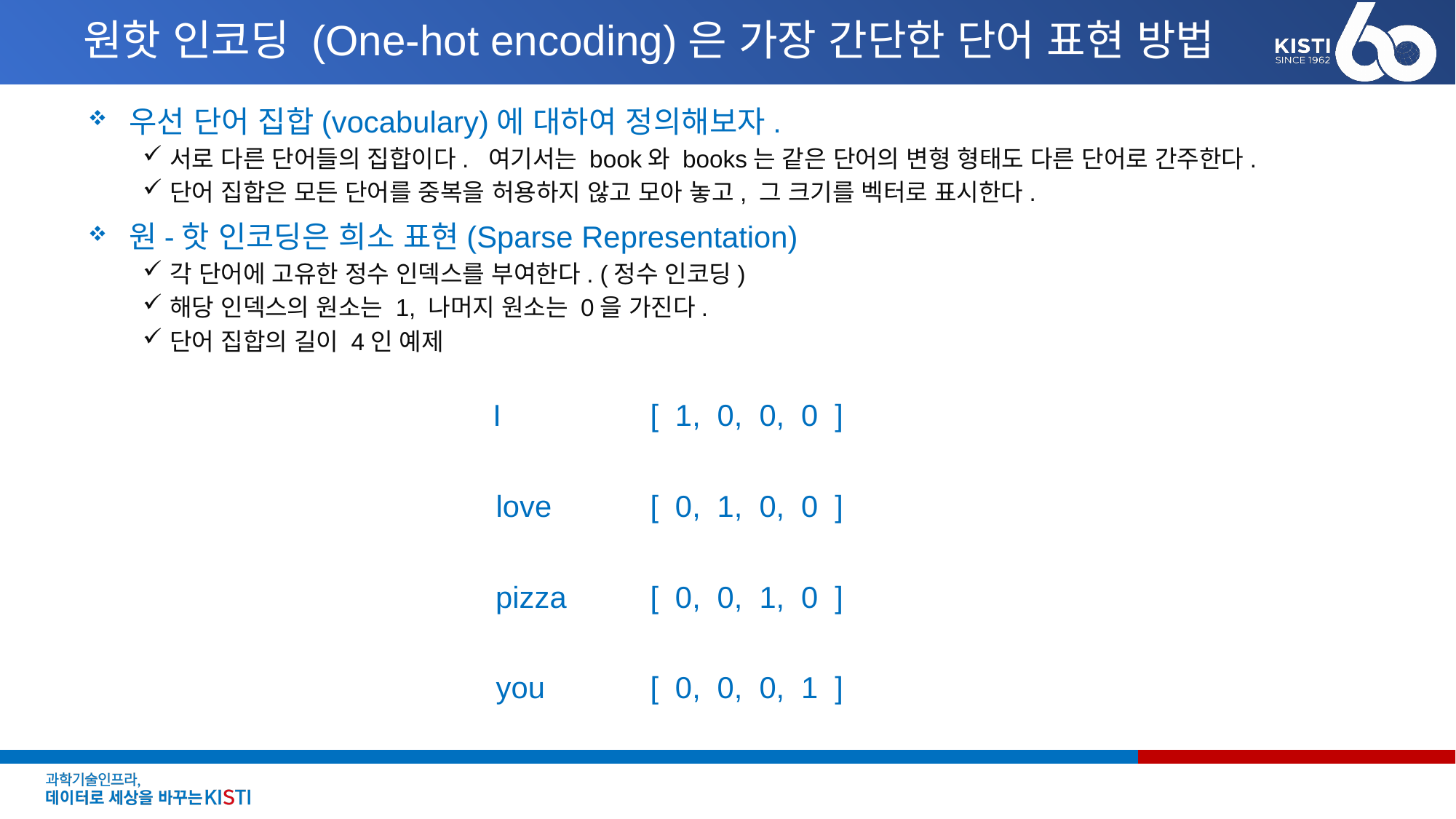

# 원핫 인코딩 (One-hot encoding)은 가장 간단한 단어 표현 방법
우선 단어 집합(vocabulary)에 대하여 정의해보자.
서로 다른 단어들의 집합이다.  여기서는 book와 books는 같은 단어의 변형 형태도 다른 단어로 간주한다.
단어 집합은 모든 단어를 중복을 허용하지 않고 모아 놓고, 그 크기를 벡터로 표시한다.
원-핫 인코딩은 희소 표현(Sparse Representation)
각 단어에 고유한 정수 인덱스를 부여한다. (정수 인코딩)
해당 인덱스의 원소는 1, 나머지 원소는 0을 가진다.
단어 집합의 길이 4인 예제
I
[  1,  0,  0,  0  ]
love
[  0,  1,  0,  0  ]
pizza
[  0,  0,  1,  0  ]
you
[  0,  0,  0,  1  ]